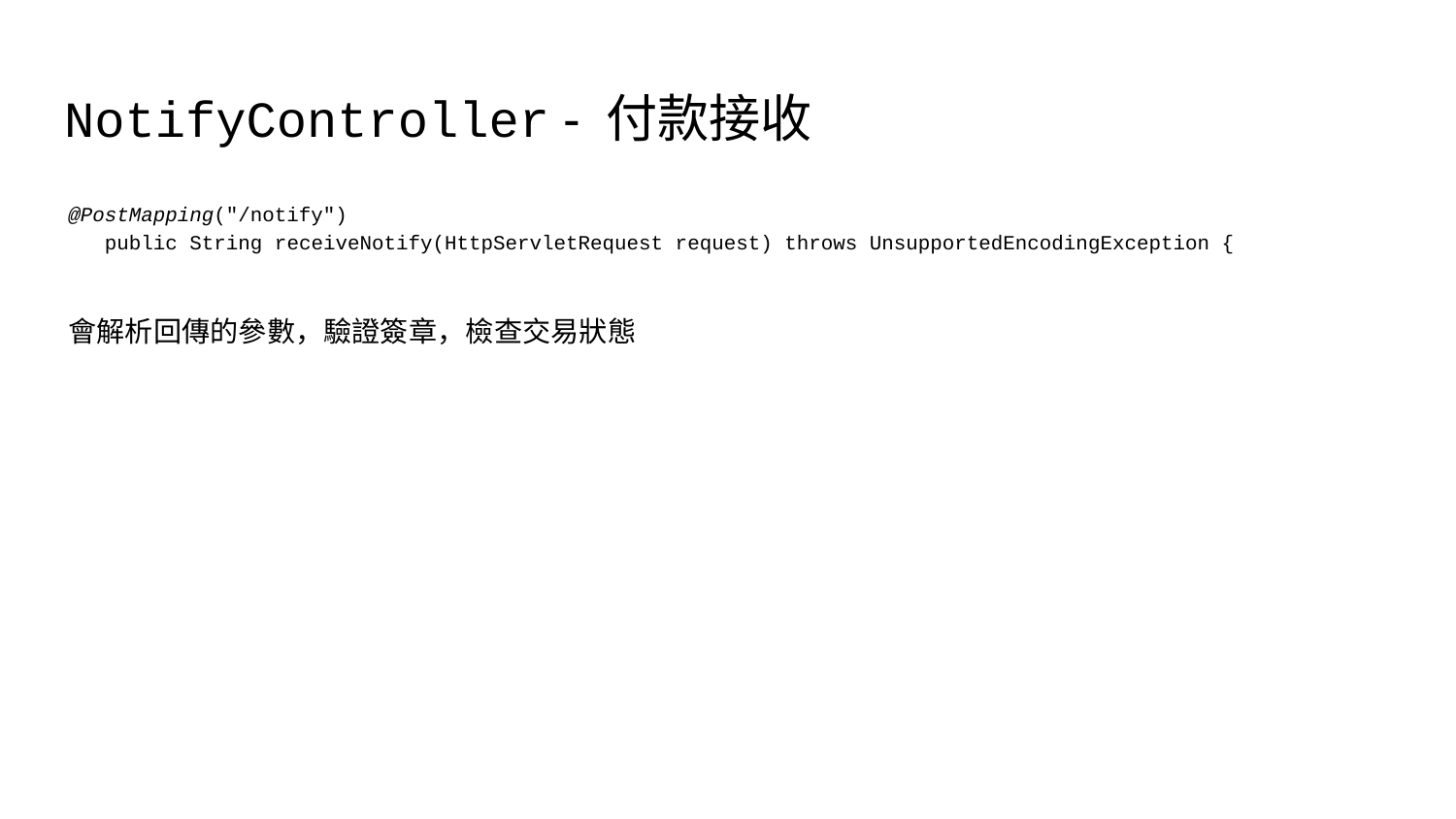

# NotifyController - 付款接收
@PostMapping("/notify")
   public String receiveNotify(HttpServletRequest request) throws UnsupportedEncodingException {

會解析回傳的參數，驗證簽章，檢查交易狀態